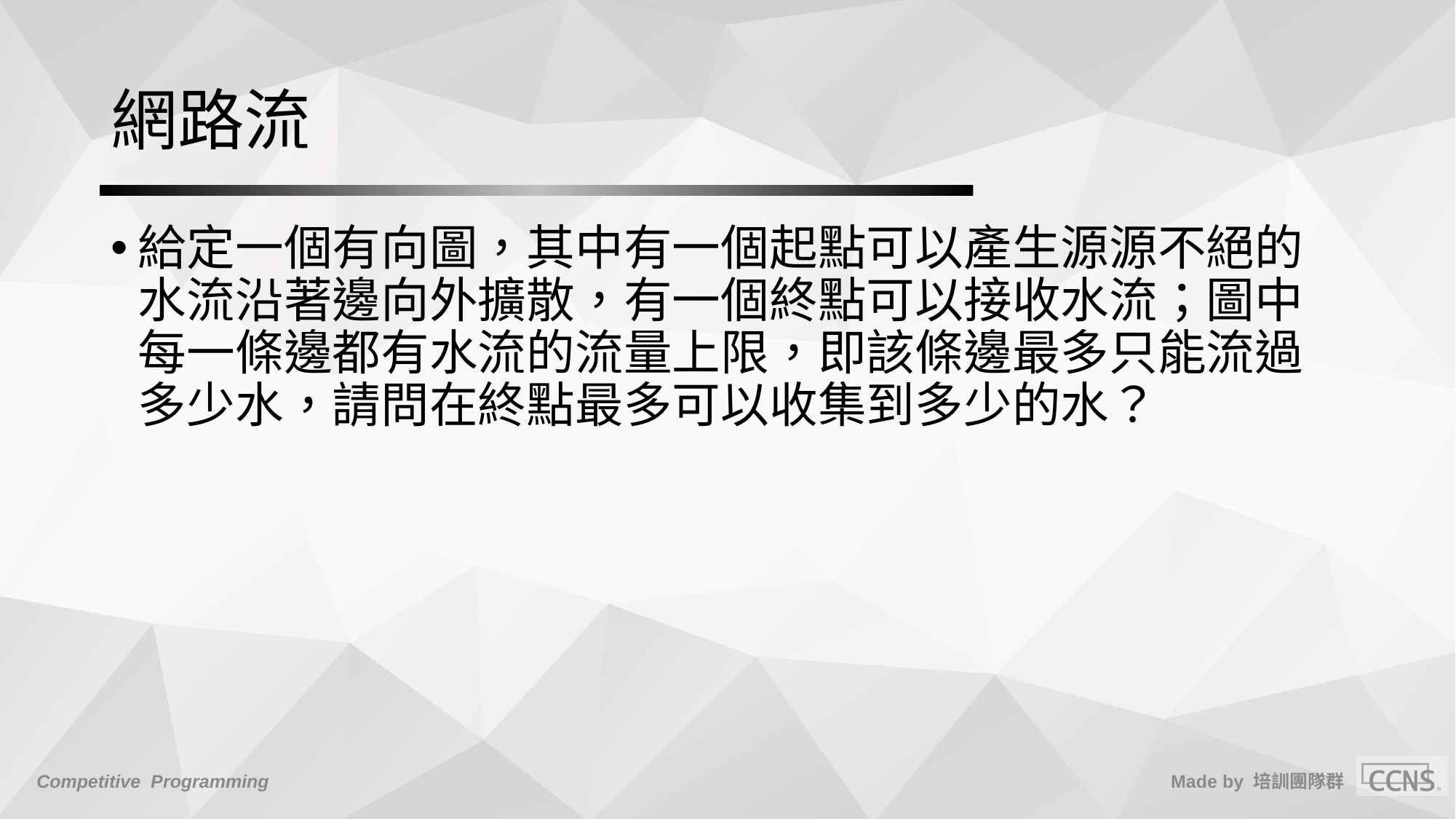

# 網路流
給定一個有向圖，其中有一個起點可以產生源源不絕的水流沿著邊向外擴散，有一個終點可以接收水流；圖中每一條邊都有水流的流量上限，即該條邊最多只能流過多少水，請問在終點最多可以收集到多少的水？